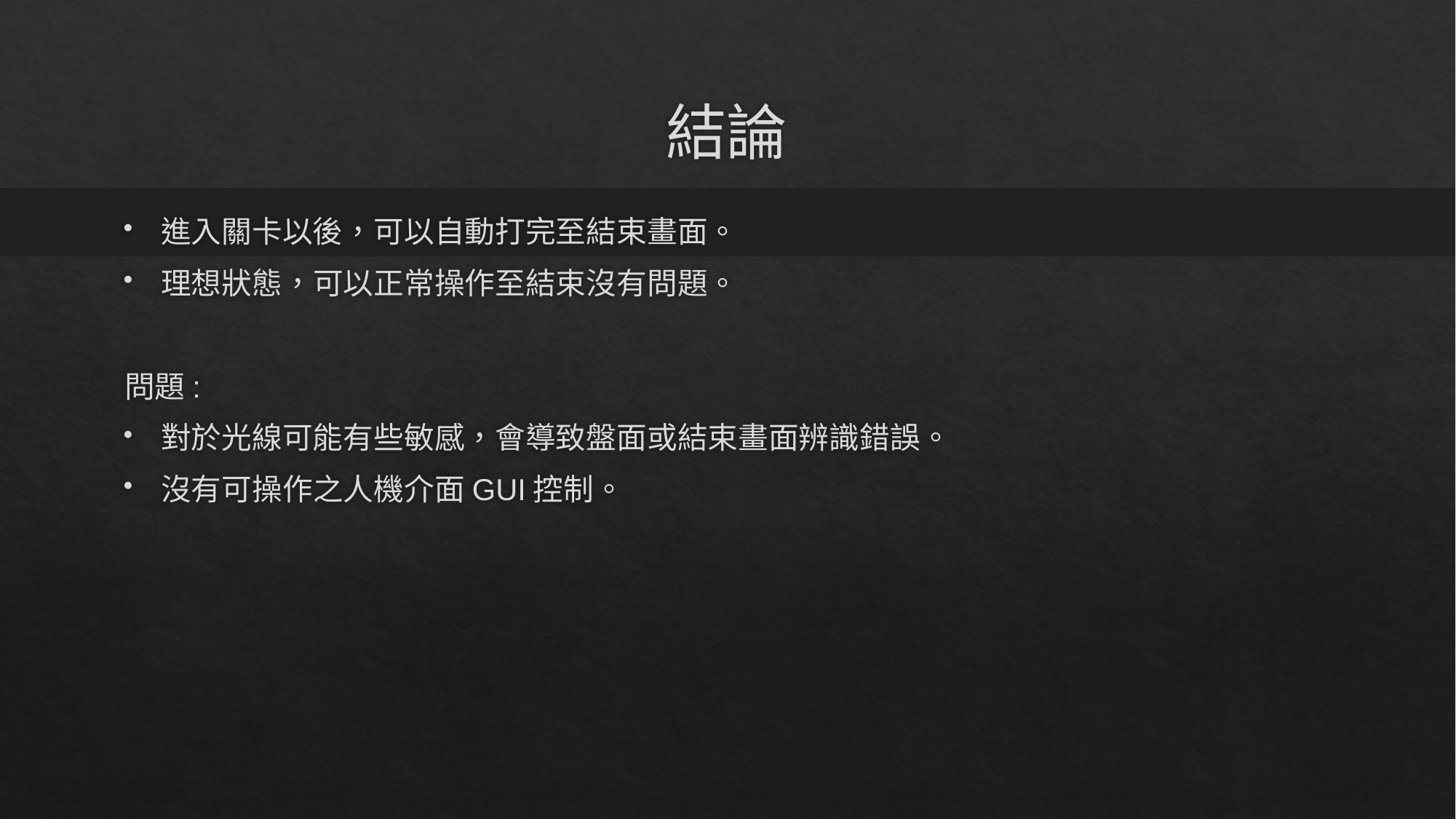

# 結論
進入關卡以後，可以自動打完至結束畫面。
理想狀態，可以正常操作至結束沒有問題。

問題:
對於光線可能有些敏感，會導致盤面或結束畫面辨識錯誤。
沒有可操作之人機介面GUI控制。